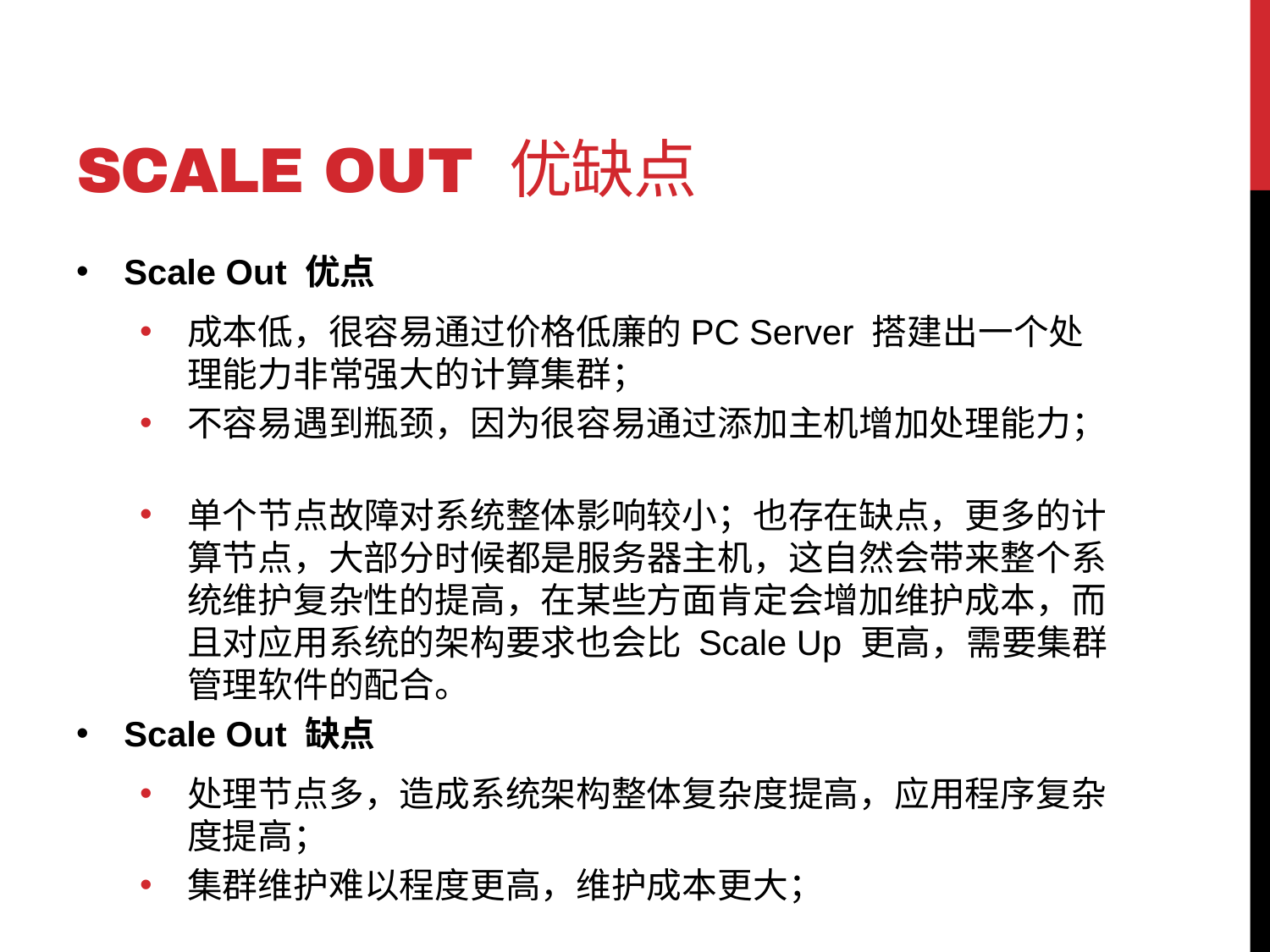

# Scale Out 优缺点
Scale Out 优点
成本低，很容易通过价格低廉的PC Server 搭建出一个处理能力非常强大的计算集群；
不容易遇到瓶颈，因为很容易通过添加主机增加处理能力；
单个节点故障对系统整体影响较小；也存在缺点，更多的计算节点，大部分时候都是服务器主机，这自然会带来整个系统维护复杂性的提高，在某些方面肯定会增加维护成本，而且对应用系统的架构要求也会比 Scale Up 更高，需要集群管理软件的配合。
Scale Out 缺点
处理节点多，造成系统架构整体复杂度提高，应用程序复杂度提高；
集群维护难以程度更高，维护成本更大；